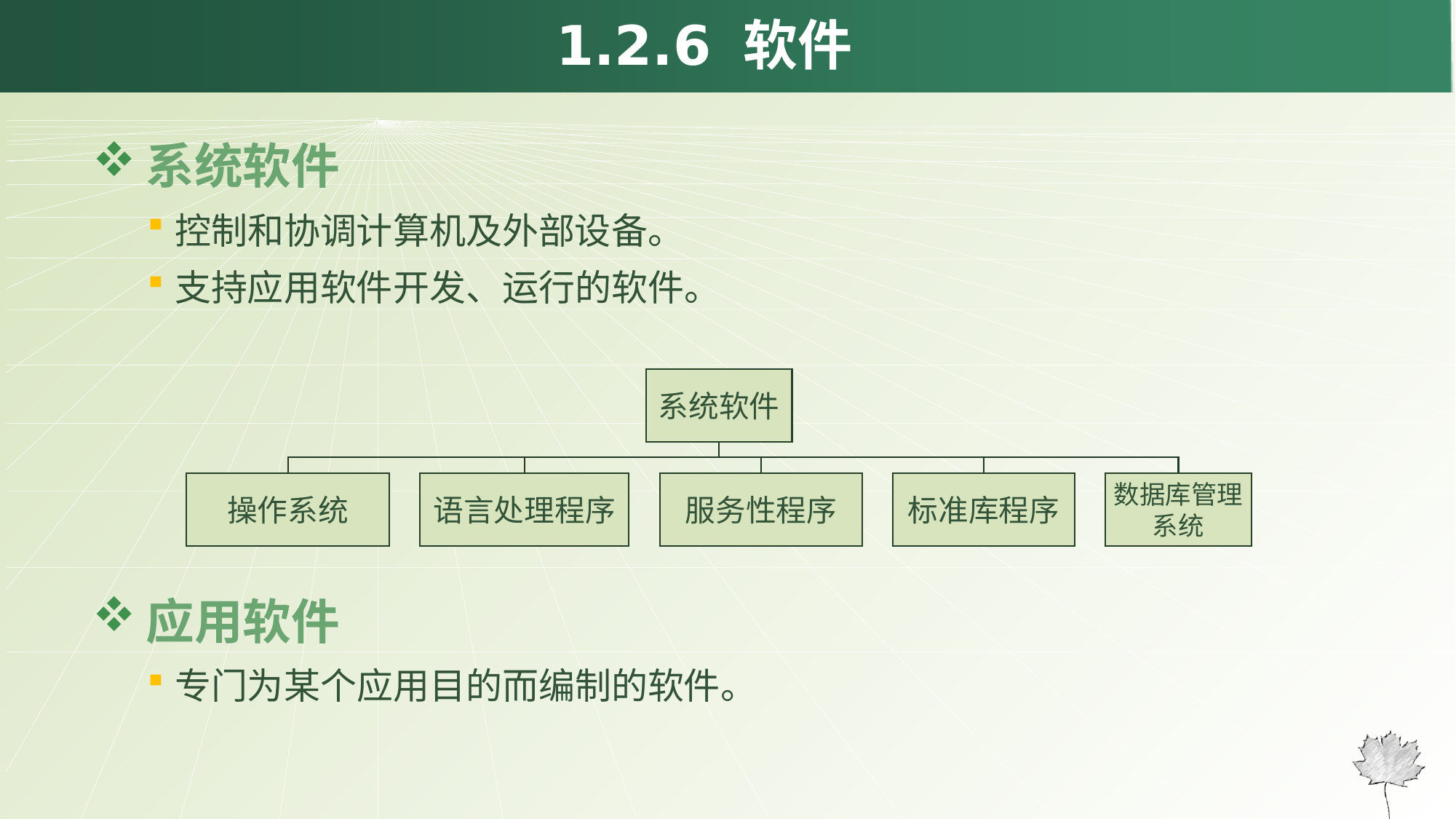

1.2.6 软件

系统软件
控制和协调计算机及外部设备。
支持应用软件开发、运行的软件。

应用软件
专门为某个应用目的而编制的软件。

系统软件
操作系统
语言处理程序
服务性程序
标准库程序
数据库管理系统